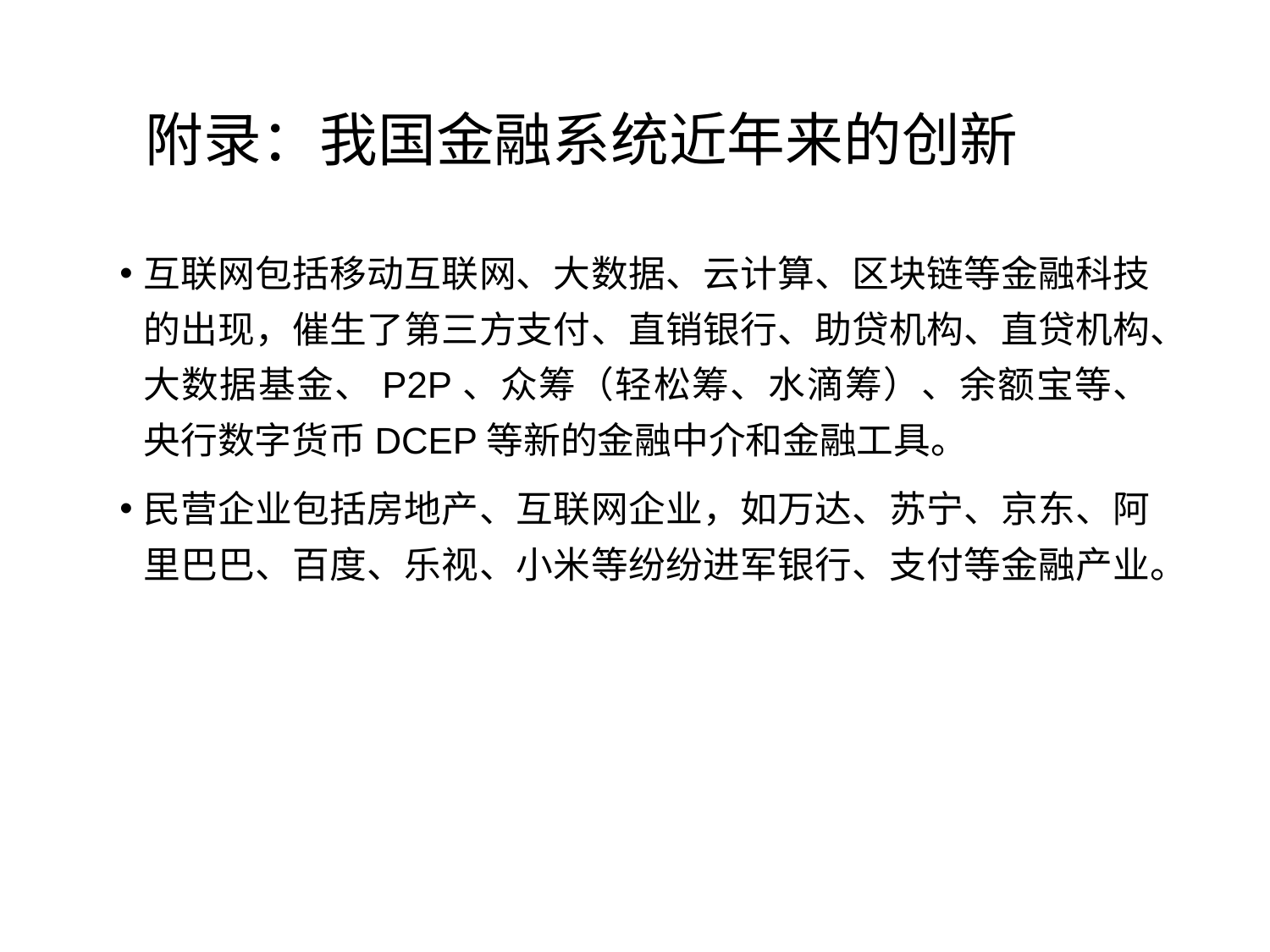

# 附录：我国金融系统近年来的创新
互联网包括移动互联网、大数据、云计算、区块链等金融科技的出现，催生了第三方支付、直销银行、助贷机构、直贷机构、大数据基金、P2P、众筹（轻松筹、水滴筹）、余额宝等、央行数字货币DCEP等新的金融中介和金融工具。
民营企业包括房地产、互联网企业，如万达、苏宁、京东、阿里巴巴、百度、乐视、小米等纷纷进军银行、支付等金融产业。